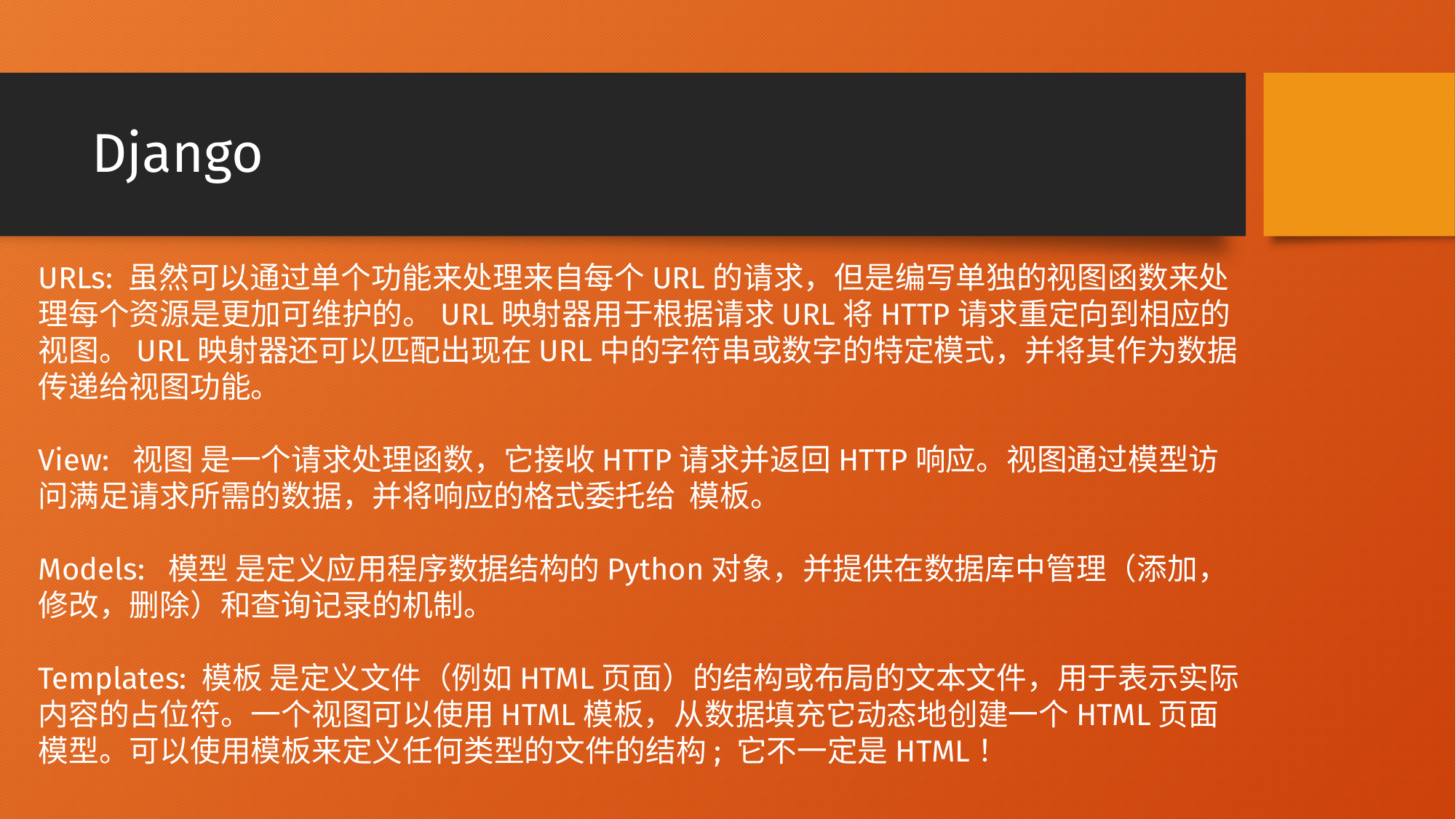

# Django
URLs: 虽然可以通过单个功能来处理来自每个URL的请求，但是编写单独的视图函数来处理每个资源是更加可维护的。URL映射器用于根据请求URL将HTTP请求重定向到相应的视图。URL映射器还可以匹配出现在URL中的字符串或数字的特定模式，并将其作为数据传递给视图功能。

View:  视图 是一个请求处理函数，它接收HTTP请求并返回HTTP响应。视图通过模型访问满足请求所需的数据，并将响应的格式委托给  模板。

Models:  模型 是定义应用程序数据结构的Python对象，并提供在数据库中管理（添加，修改，删除）和查询记录的机制。

Templates: 模板 是定义文件（例如HTML页面）的结构或布局的文本文件，用于表示实际内容的占位符。一个视图可以使用HTML模板，从数据填充它动态地创建一个HTML页面模型。可以使用模板来定义任何类型的文件的结构; 它不一定是HTML！